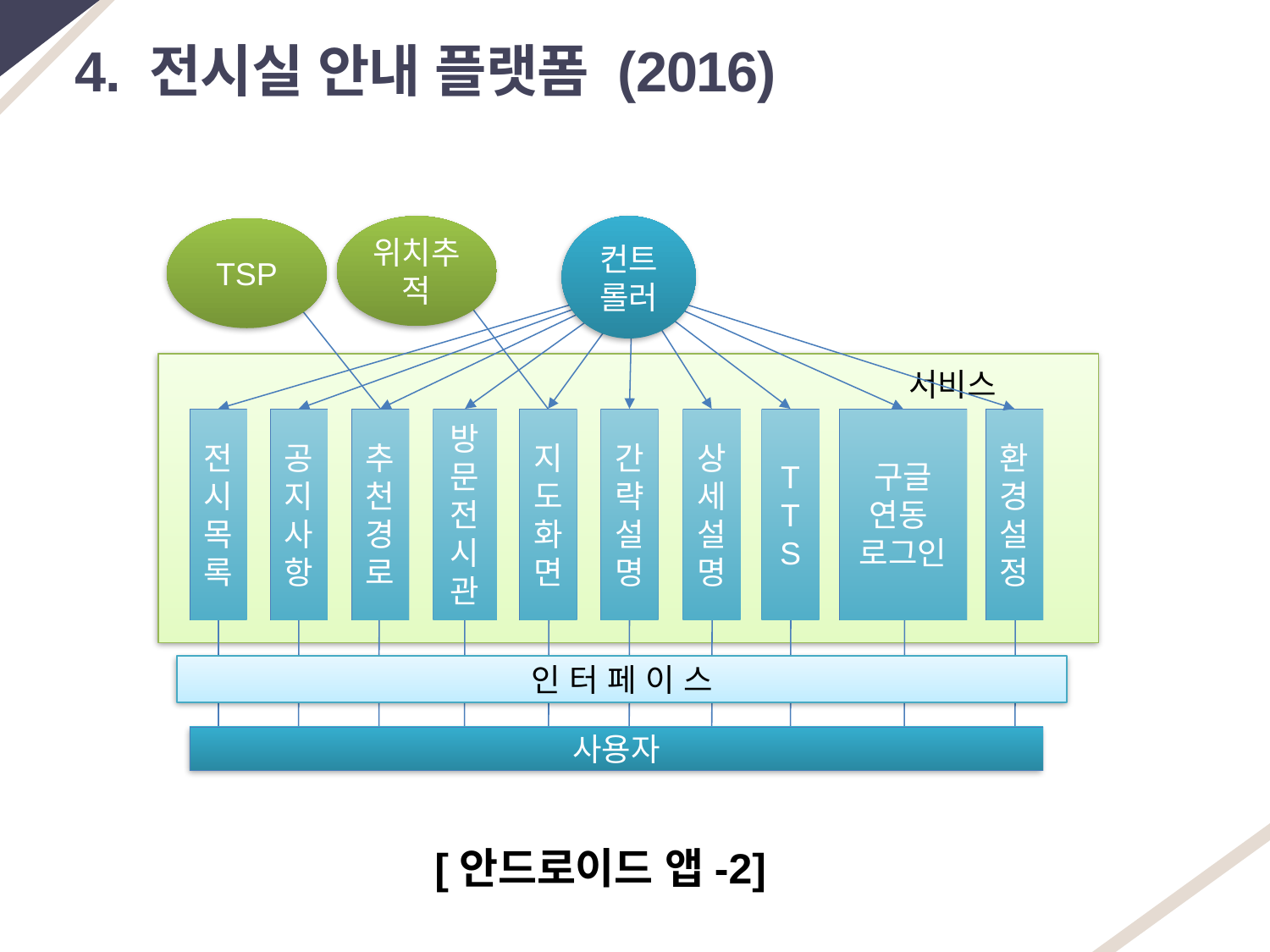

4. 전시실 안내 플랫폼 (2016)
위치추적
컨트
롤러
TSP
                                                                        서비스

전시목록
공지사항
추천경로
방문전시관
지도화면
간략설명
상세설명
TTS
구글
연동
로그인
환경설정
인 터 페 이 스
사용자
[안드로이드 앱-2]